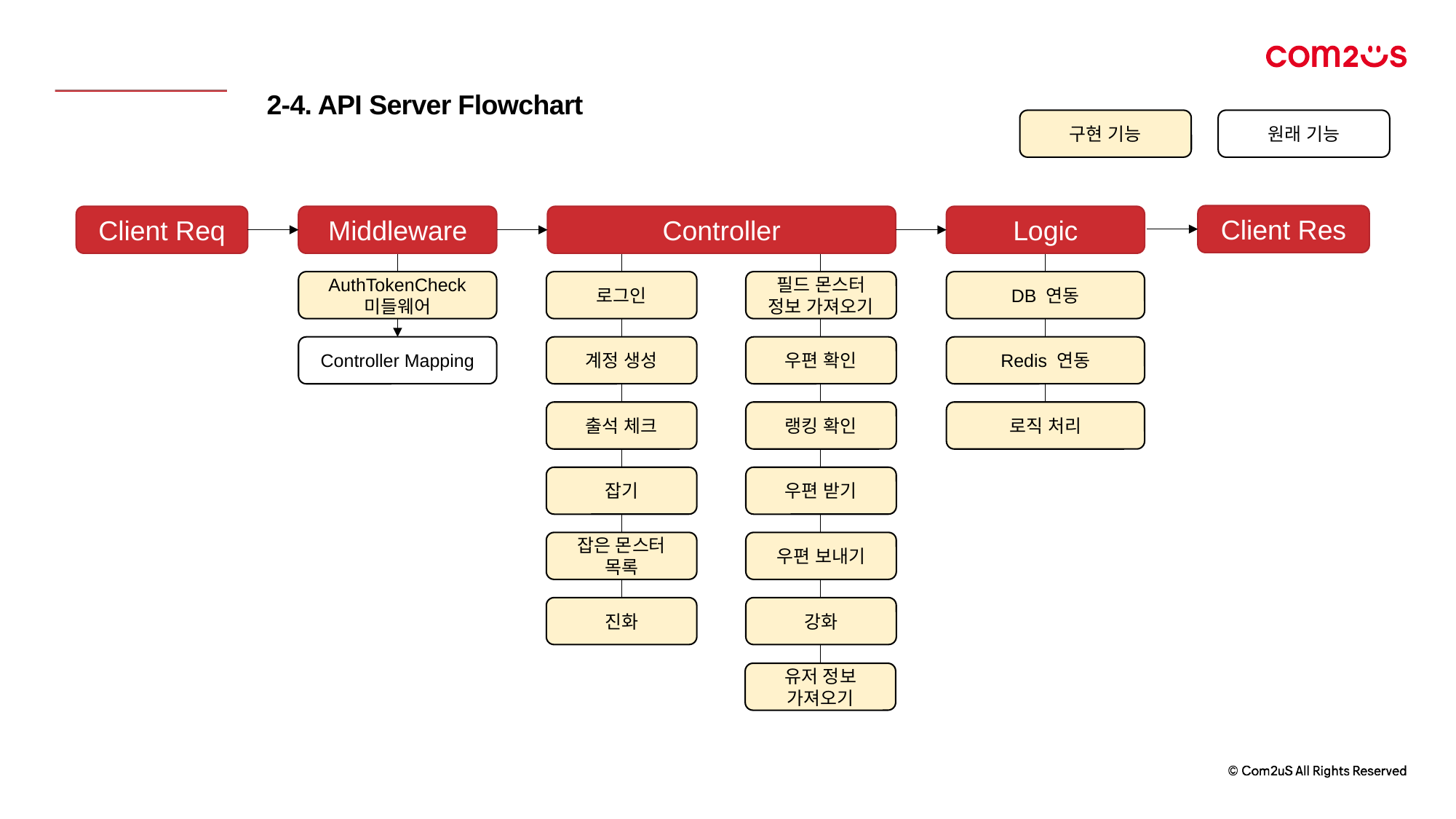

계정 – 계정 생성
1. 계정 생성 시 특이사항
1) 소제목
2-4. API Server Flowchart
원래 기능
구현 기능
- 상세항목의 내용
- 상세항목의 내용

Client Res
Controller
Middleware
Client Req
Logic
본문 내용의 글꼴 크기
화면에서의 가독성을 고려하여 최소 10pt로 권장합니다.
다만, 캡션으로 사용하는 경우 등 상황에 따라 10pt 미만으로 사용할 수 있습니다.
AuthTokenCheck 미들웨어
로그인
필드 몬스터 정보 가져오기
DB 연동
Controller Mapping
계정 생성
우편 확인
Redis 연동
출석 체크
랭킹 확인
로직 처리
잡기
우편 받기
잡은 몬스터 목록
우편 보내기
진화
강화
유저 정보 가져오기